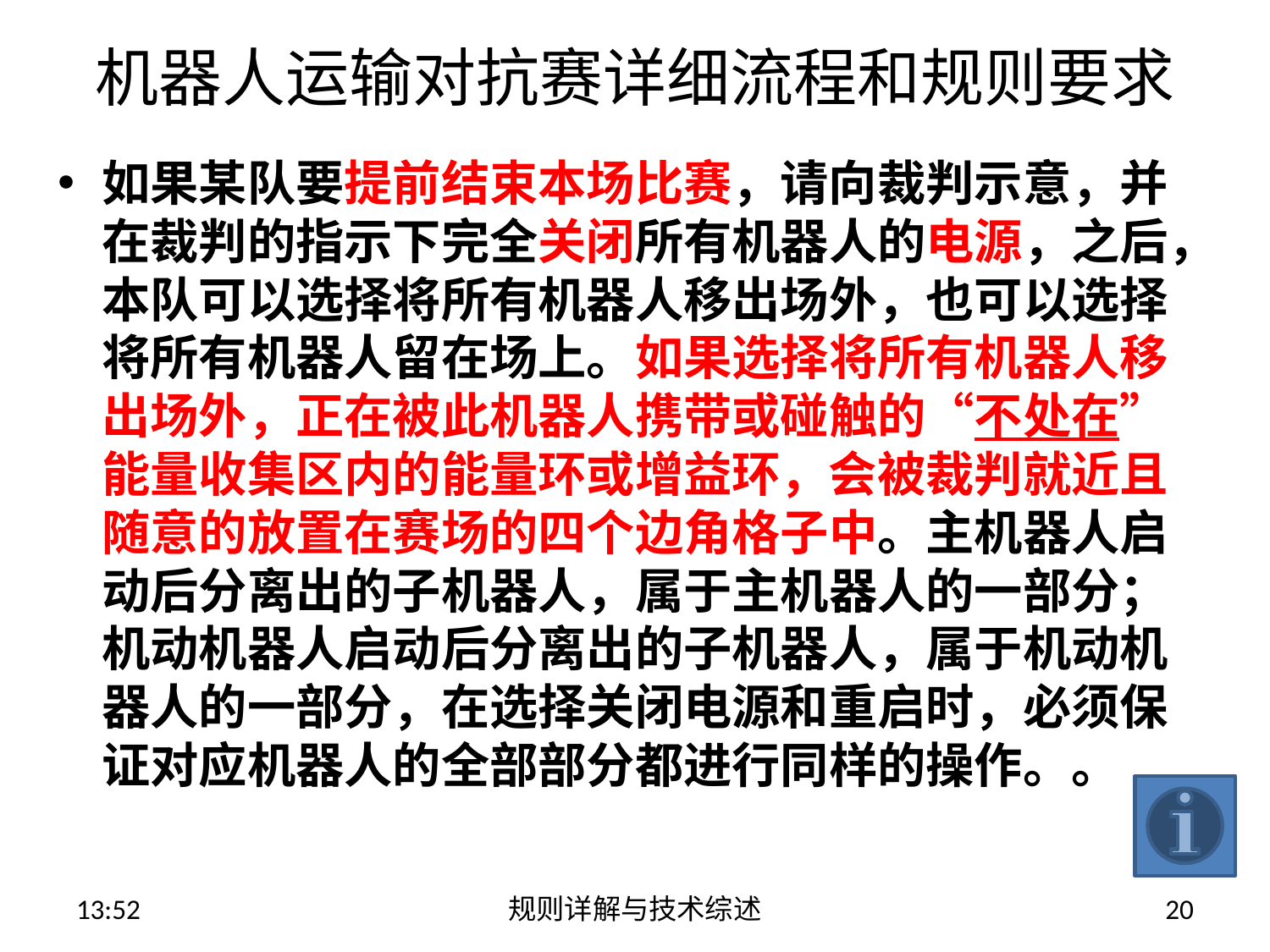

# 机器人运输对抗赛详细流程和规则要求
如果某队要提前结束本场比赛，请向裁判示意，并在裁判的指示下完全关闭所有机器人的电源，之后，本队可以选择将所有机器人移出场外，也可以选择将所有机器人留在场上。如果选择将所有机器人移出场外，正在被此机器人携带或碰触的“不处在”能量收集区内的能量环或增益环，会被裁判就近且随意的放置在赛场的四个边角格子中。主机器人启动后分离出的子机器人，属于主机器人的一部分；机动机器人启动后分离出的子机器人，属于机动机器人的一部分，在选择关闭电源和重启时，必须保证对应机器人的全部部分都进行同样的操作。。

13:52
规则详解与技术综述
20